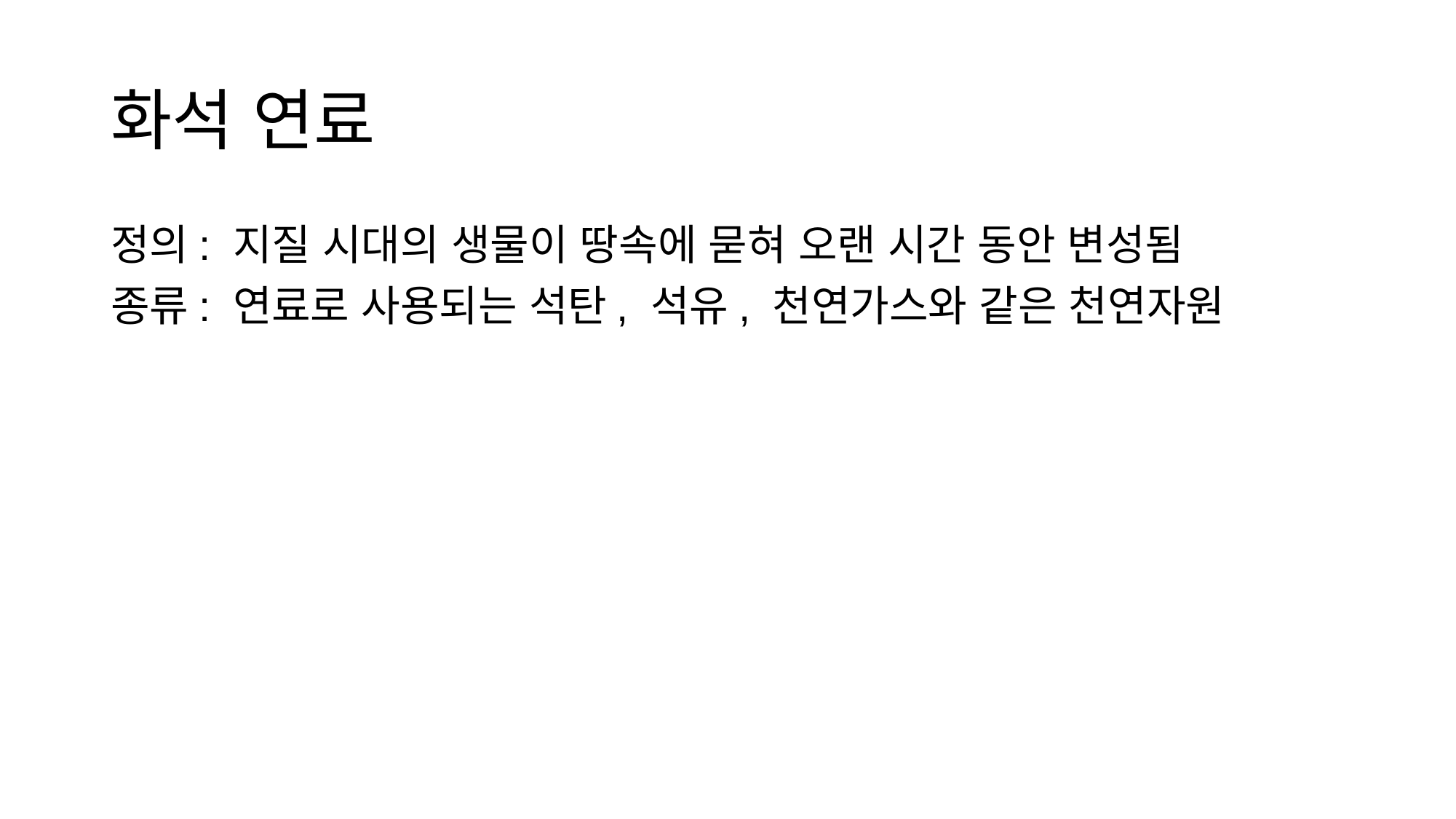

# 화석 연료
정의: 지질 시대의 생물이 땅속에 묻혀 오랜 시간 동안 변성됨
종류: 연료로 사용되는 석탄, 석유, 천연가스와 같은 천연자원